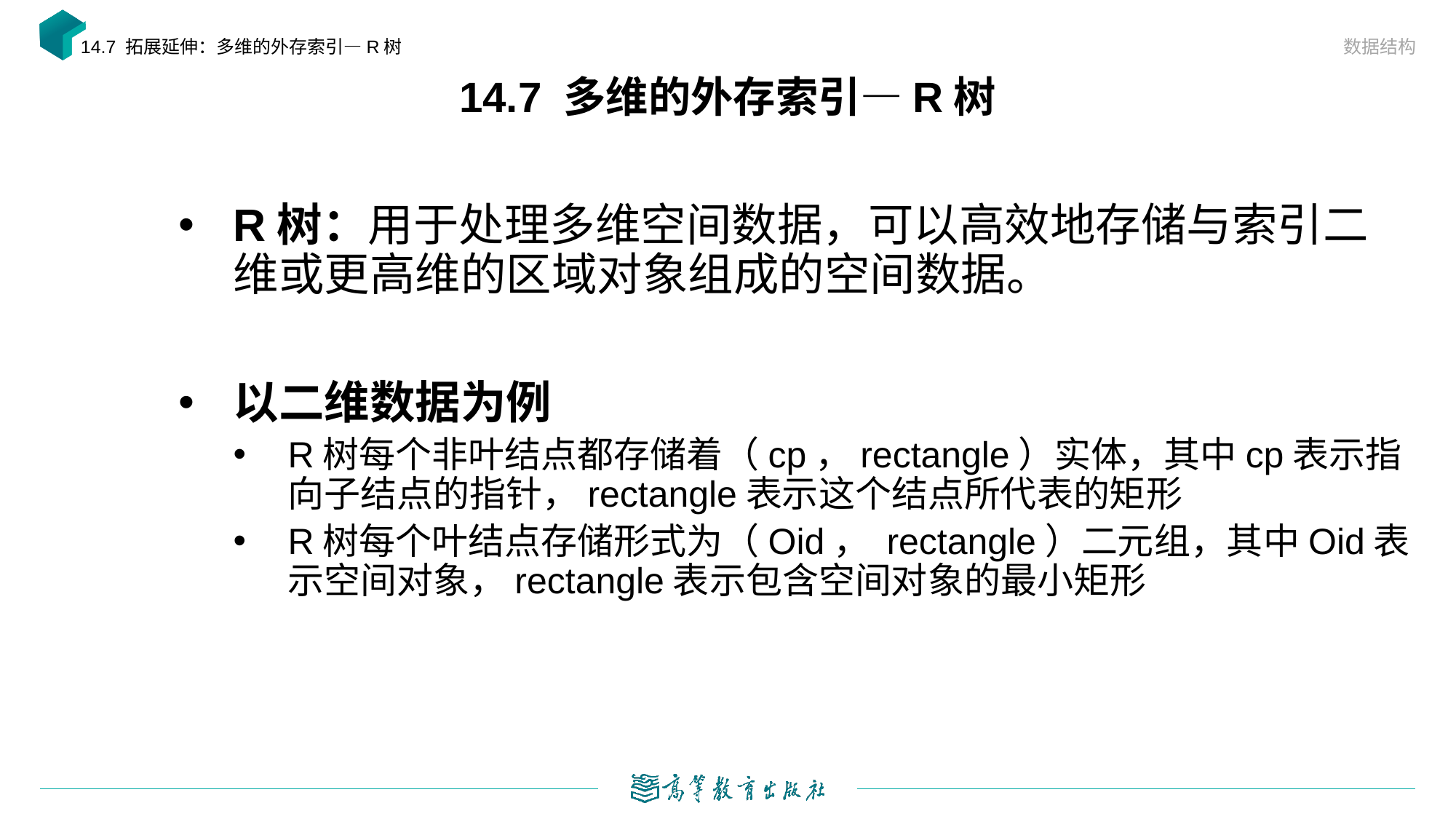

数据结构
14.7 拓展延伸：多维的外存索引—R树
# 14.7 多维的外存索引—R树
R树：用于处理多维空间数据，可以高效地存储与索引二维或更高维的区域对象组成的空间数据。

以二维数据为例
R树每个非叶结点都存储着（cp，rectangle）实体，其中cp表示指向子结点的指针，rectangle表示这个结点所代表的矩形
R树每个叶结点存储形式为（Oid， rectangle）二元组，其中Oid表示空间对象，rectangle表示包含空间对象的最小矩形